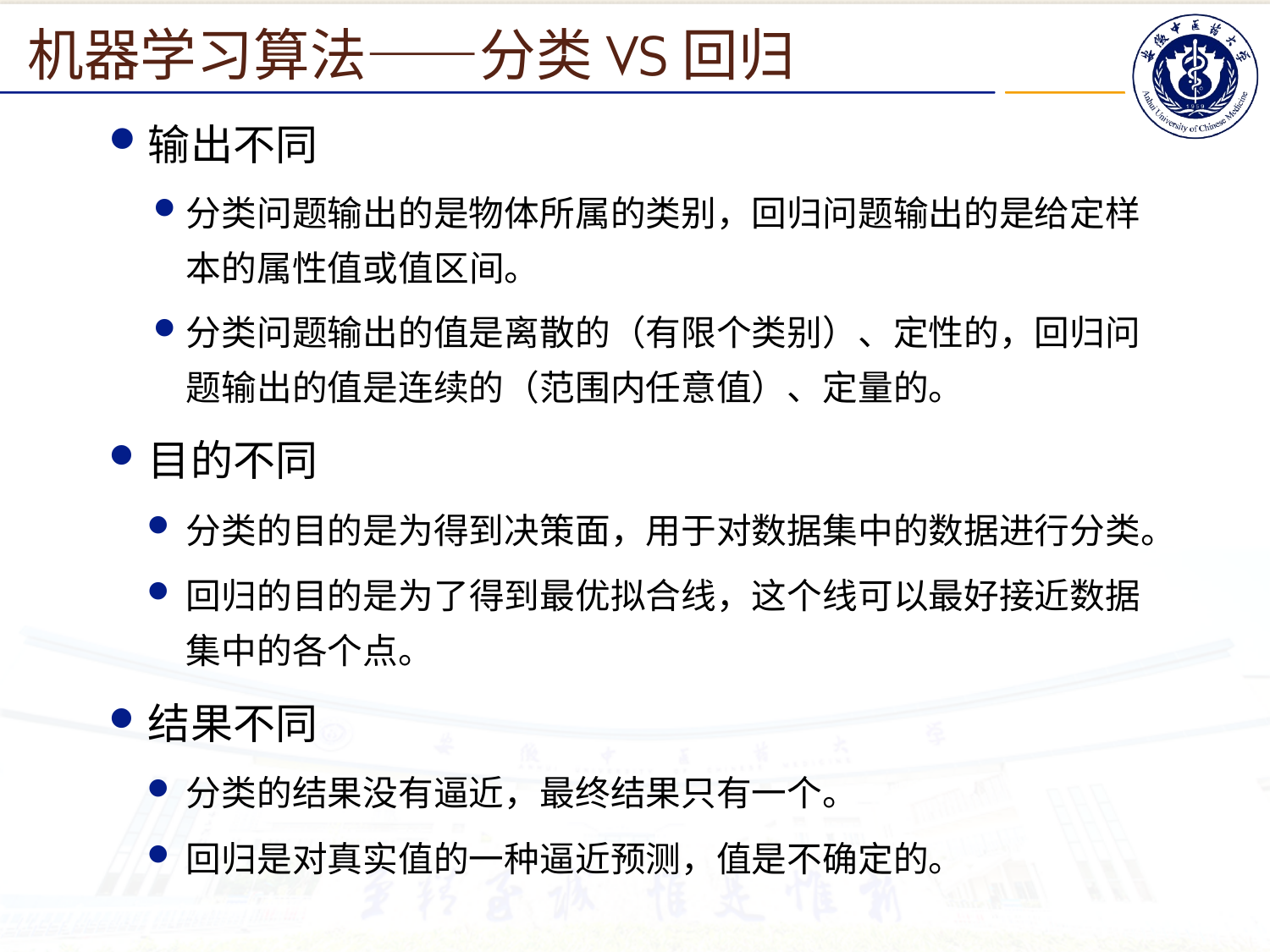

机器学习算法——分类VS回归
输出不同
分类问题输出的是物体所属的类别，回归问题输出的是给定样本的属性值或值区间。
分类问题输出的值是离散的（有限个类别）、定性的，回归问题输出的值是连续的（范围内任意值）、定量的。
目的不同
分类的目的是为得到决策面，用于对数据集中的数据进行分类。
回归的目的是为了得到最优拟合线，这个线可以最好接近数据集中的各个点。
结果不同
分类的结果没有逼近，最终结果只有一个。
回归是对真实值的一种逼近预测，值是不确定的。